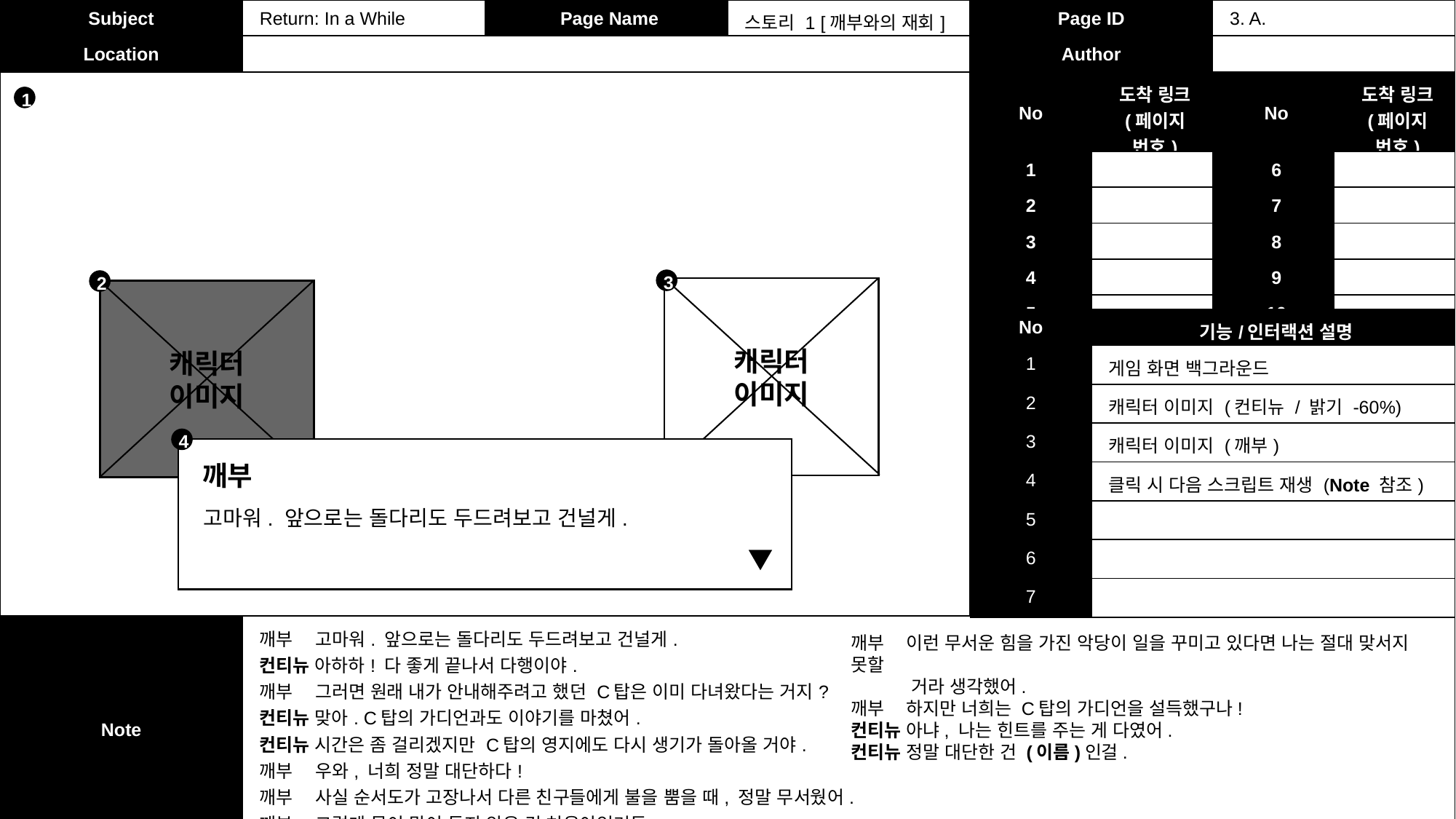

| Subject | Return: In a While | Page Name | 스토리 1 [깨부와의 재회] | Page ID | 3. A. |
| --- | --- | --- | --- | --- | --- |
| Location |  |  |  | Author |  |

| No | 도착 링크 (페이지 번호) | No | 도착 링크 (페이지 번호) |
| --- | --- | --- | --- |
| 1 |  | 6 |  |
| 2 |  | 7 |  |
| 3 |  | 8 |  |
| 4 |  | 9 |  |
| 5 |  | 10 |  |
1
3
2

캐릭터
이미지

캐릭터
이미지
| No | 기능/인터랙션 설명 |
| --- | --- |
| 1 | 게임 화면 백그라운드 |
| 2 | 캐릭터 이미지 (컨티뉴 / 밝기 -60%) |
| 3 | 캐릭터 이미지 (깨부) |
| 4 | 클릭 시 다음 스크립트 재생 (Note 참조) |
| 5 |  |
| 6 |  |
| 7 |  |
4

깨부
고마워. 앞으로는 돌다리도 두드려보고 건널게.

| Note | 깨부 고마워. 앞으로는 돌다리도 두드려보고 건널게. 컨티뉴 아하하! 다 좋게 끝나서 다행이야. 깨부 그러면 원래 내가 안내해주려고 했던 C탑은 이미 다녀왔다는 거지? 컨티뉴 맞아. C탑의 가디언과도 이야기를 마쳤어. 컨티뉴 시간은 좀 걸리겠지만 C탑의 영지에도 다시 생기가 돌아올 거야. 깨부 우와, 너희 정말 대단하다! 깨부 사실 순서도가 고장나서 다른 친구들에게 불을 뿜을 때, 정말 무서웠어. 깨부 그렇게 몸이 말이 듣지 않은 건 처음이었거든. |
| --- | --- |
깨부     이런 무서운 힘을 가진 악당이 일을 꾸미고 있다면 나는 절대 맞서지 못할
           거라 생각했어.
깨부     하지만 너희는 C탑의 가디언을 설득했구나!
컨티뉴 아냐, 나는 힌트를 주는 게 다였어.
컨티뉴 정말 대단한 건 (이름)인걸.